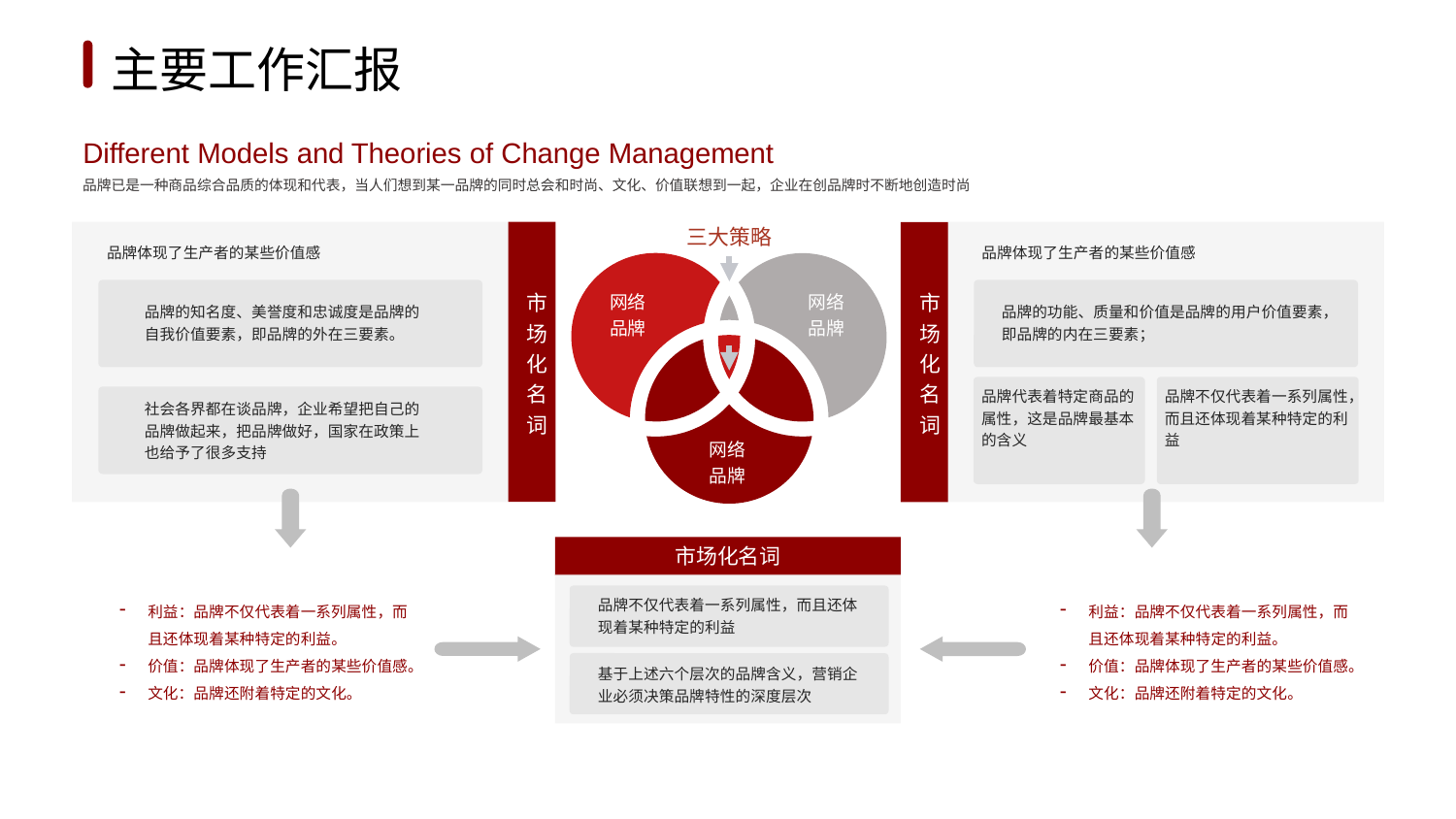

1
2
3
4
5
6
主要工作汇报

Different Models and Theories of Change Management
品牌已是一种商品综合品质的体现和代表，当人们想到某一品牌的同时总会和时尚、文化、价值联想到一起，企业在创品牌时不断地创造时尚
三大策略

品牌体现了生产者的某些价值感
品牌体现了生产者的某些价值感

网络品牌
网络品牌

品牌的知名度、美誉度和忠诚度是品牌的自我价值要素，即品牌的外在三要素。
品牌的功能、质量和价值是品牌的用户价值要素，即品牌的内在三要素；

市场化名词
市场化名词

品牌代表着特定商品的属性，这是品牌最基本的含义
品牌不仅代表着一系列属性，而且还体现着某种特定的利益

社会各界都在谈品牌，企业希望把自己的品牌做起来，把品牌做好，国家在政策上也给予了很多支持

网络品牌

市场化名词

利益：品牌不仅代表着一系列属性，而且还体现着某种特定的利益。
价值：品牌体现了生产者的某些价值感。
文化：品牌还附着特定的文化。
利益：品牌不仅代表着一系列属性，而且还体现着某种特定的利益。
价值：品牌体现了生产者的某些价值感。
文化：品牌还附着特定的文化。
品牌不仅代表着一系列属性，而且还体现着某种特定的利益

基于上述六个层次的品牌含义，营销企业必须决策品牌特性的深度层次